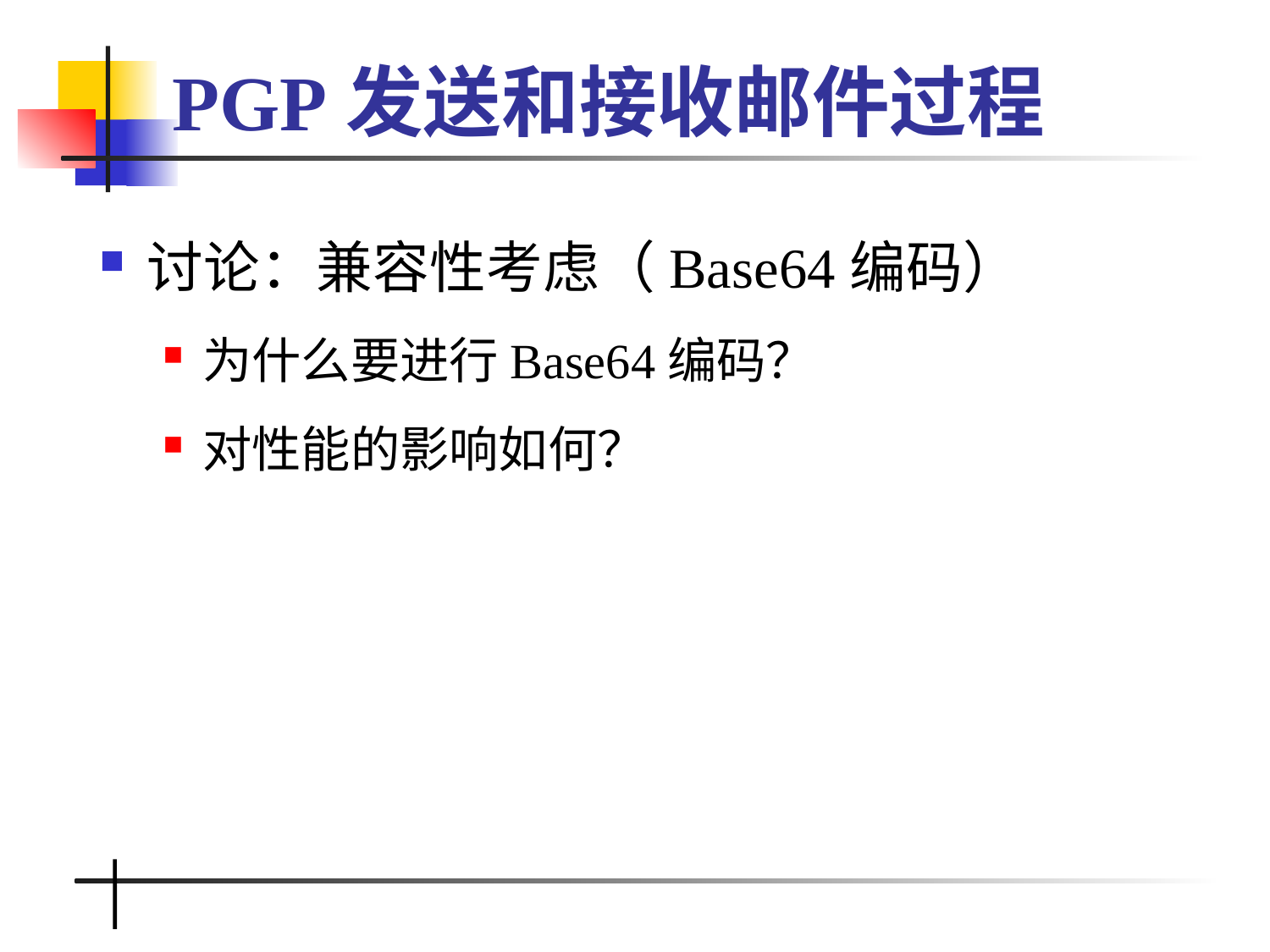

# PGP发送和接收邮件过程
讨论：兼容性考虑（Base64编码）
为什么要进行Base64编码？
对性能的影响如何？